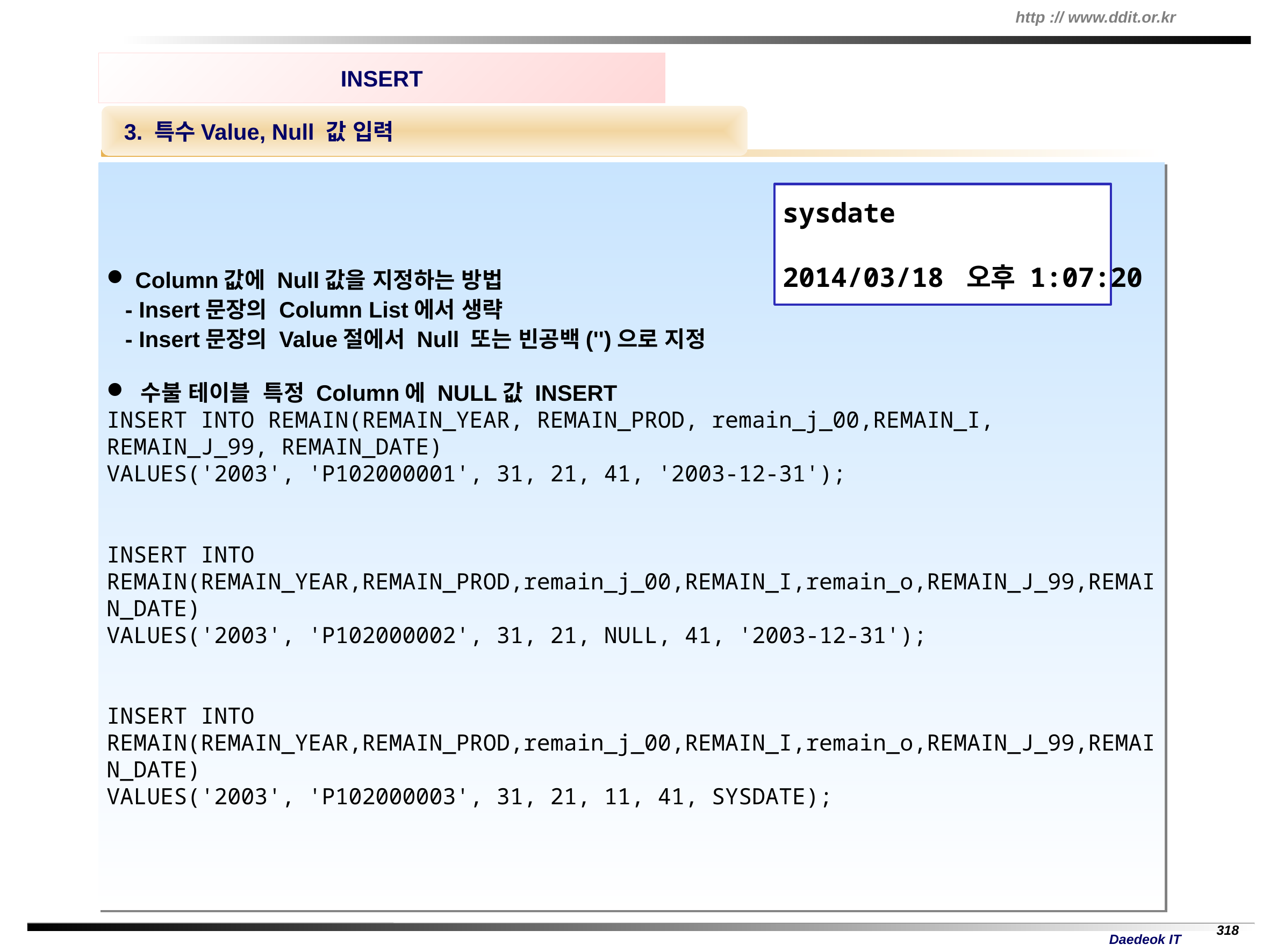

INSERT
  3. 특수Value, Null 값 입력

 Column값에 Null값을 지정하는 방법
   - Insert문장의 Column List에서 생략
   - Insert문장의 Value절에서 Null 또는 빈공백('')으로 지정

 수불 테이블  특정 Column에 NULL값 INSERT
INSERT INTO REMAIN(REMAIN_YEAR, REMAIN_PROD, remain_j_00,REMAIN_I, REMAIN_J_99, REMAIN_DATE)
VALUES('2003', 'P102000001', 31, 21, 41, '2003-12-31');

INSERT INTO REMAIN(REMAIN_YEAR,REMAIN_PROD,remain_j_00,REMAIN_I,remain_o,REMAIN_J_99,REMAIN_DATE)
VALUES('2003', 'P102000002', 31, 21, NULL, 41, '2003-12-31');

INSERT INTO REMAIN(REMAIN_YEAR,REMAIN_PROD,remain_j_00,REMAIN_I,remain_o,REMAIN_J_99,REMAIN_DATE)
VALUES('2003', 'P102000003', 31, 21, 11, 41, SYSDATE);
sysdate

2014/03/18 오후 1:07:20